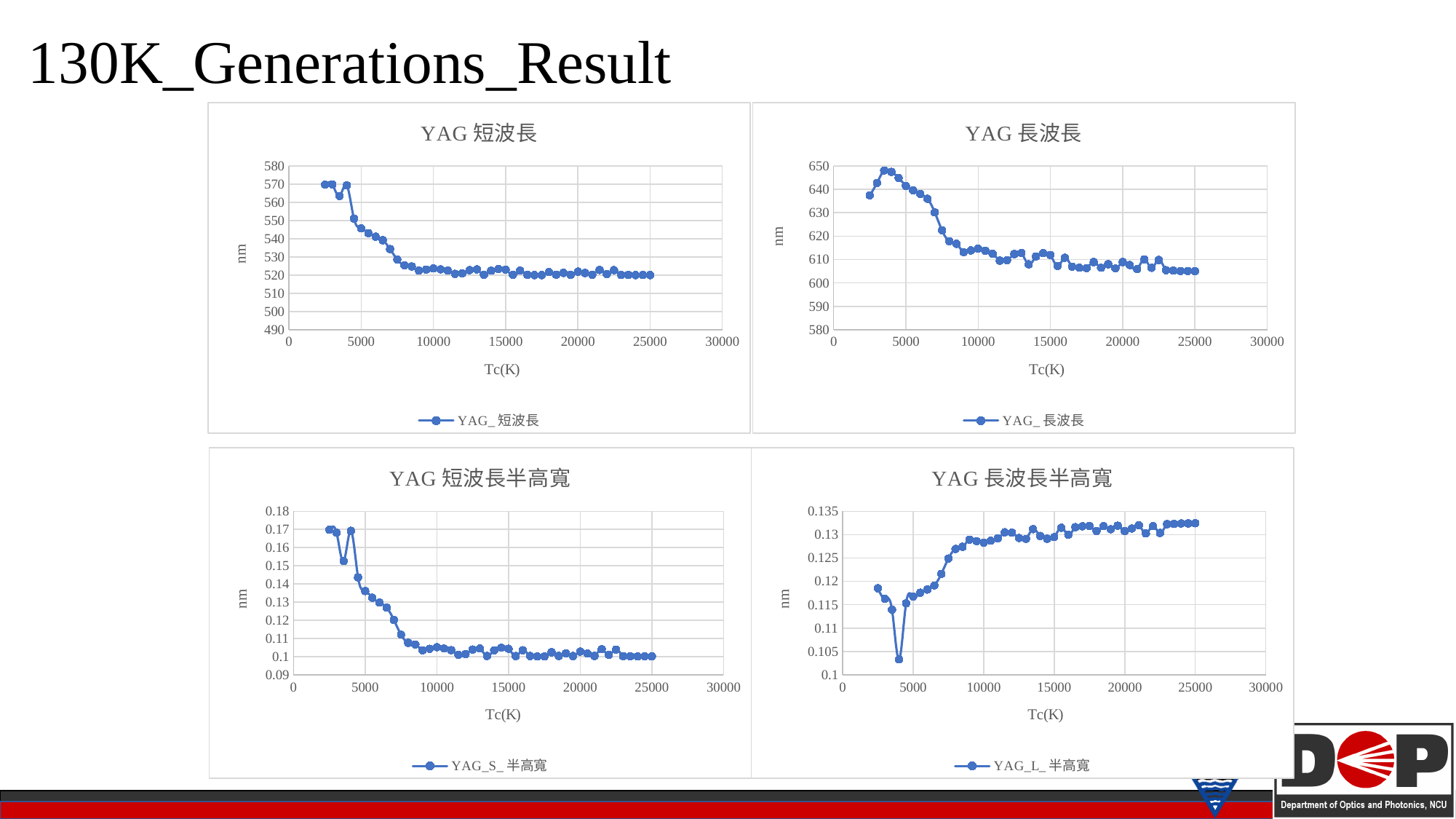

130K_Generations_Result

### Chart: YAG短波長

| Category | YAG_短波長 |  |
|---|---|---|

### Chart: YAG長波長

| Category | YAG_長波長 |  |
|---|---|---|

### Chart: YAG長波長半高寬

| Category | YAG_L_半高寬 |  |
|---|---|---|

### Chart: YAG短波長半高寬

| Category | YAG_S_半高寬 |  |
|---|---|---|